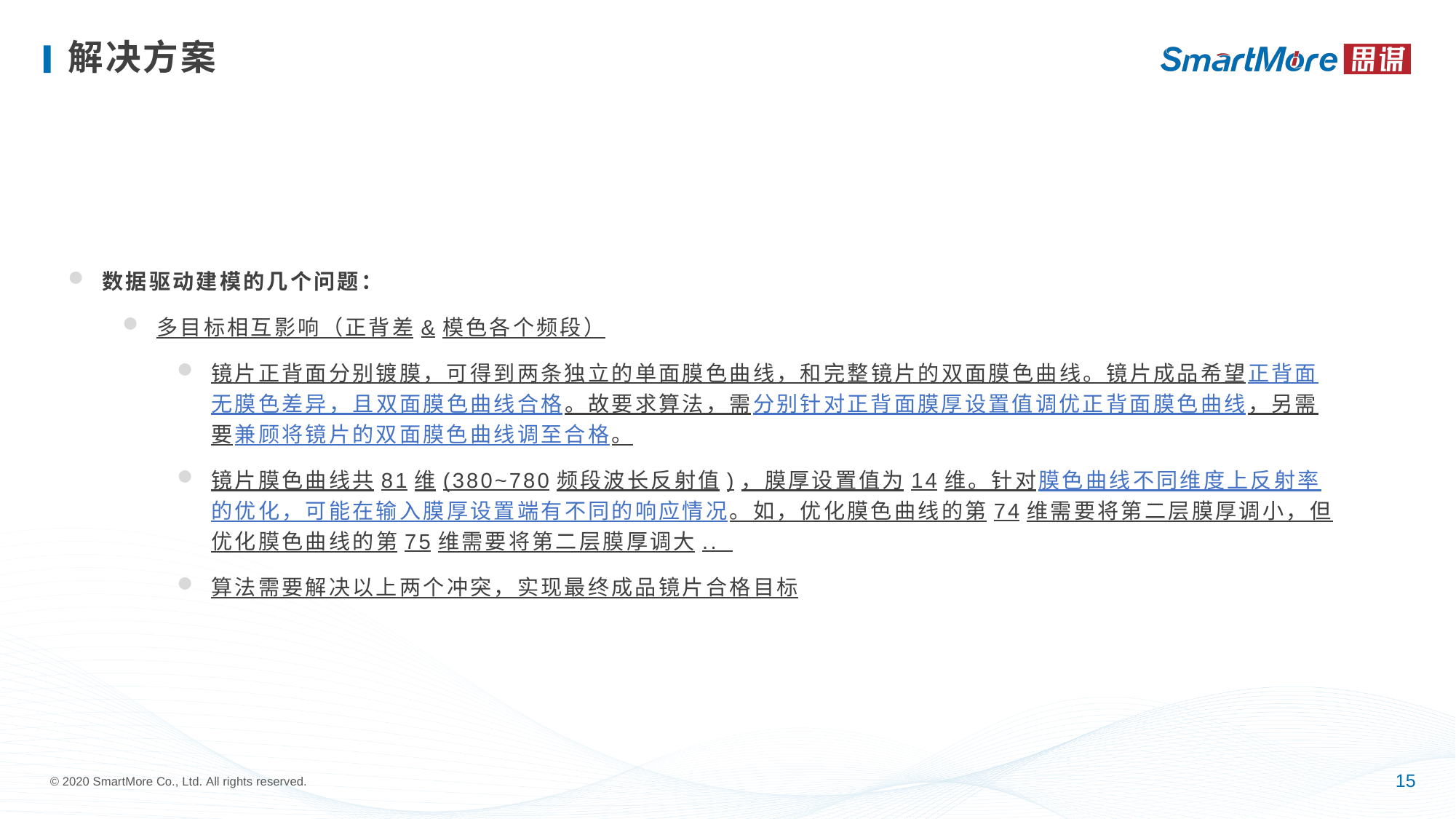

# 解决方案
数据驱动建模的几个问题：
多目标相互影响（正背差&模色各个频段）
镜片正背面分别镀膜，可得到两条独立的单面膜色曲线，和完整镜片的双面膜色曲线。镜片成品希望正背面无膜色差异，且双面膜色曲线合格。故要求算法，需分别针对正背面膜厚设置值调优正背面膜色曲线，另需要兼顾将镜片的双面膜色曲线调至合格。
镜片膜色曲线共81维(380~780频段波长反射值)，膜厚设置值为14维。针对膜色曲线不同维度上反射率的优化，可能在输入膜厚设置端有不同的响应情况。如，优化膜色曲线的第74维需要将第二层膜厚调小，但优化膜色曲线的第75维需要将第二层膜厚调大..
算法需要解决以上两个冲突，实现最终成品镜片合格目标